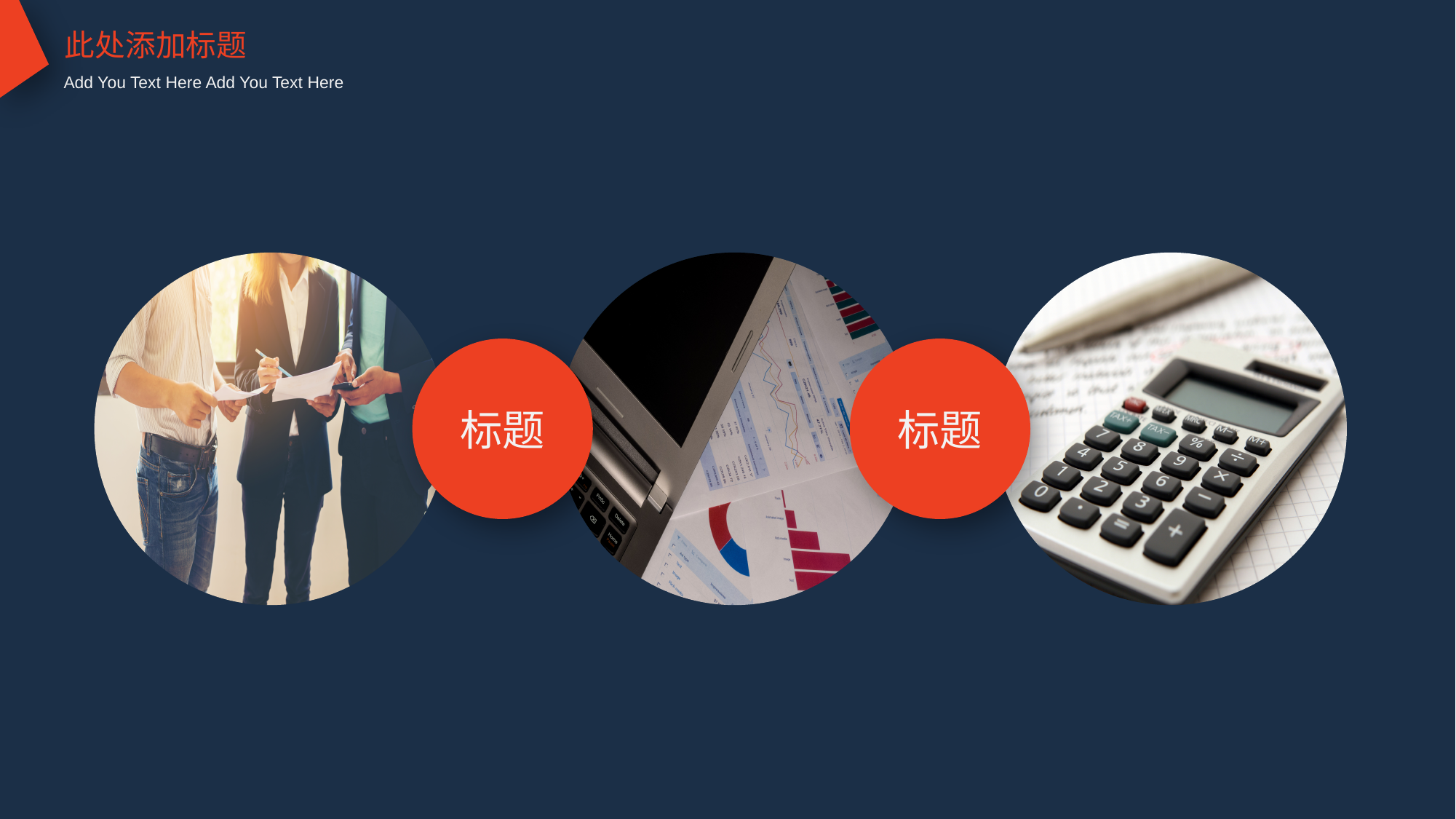

此处添加标题
Add You Text Here Add You Text Here

标题
标题